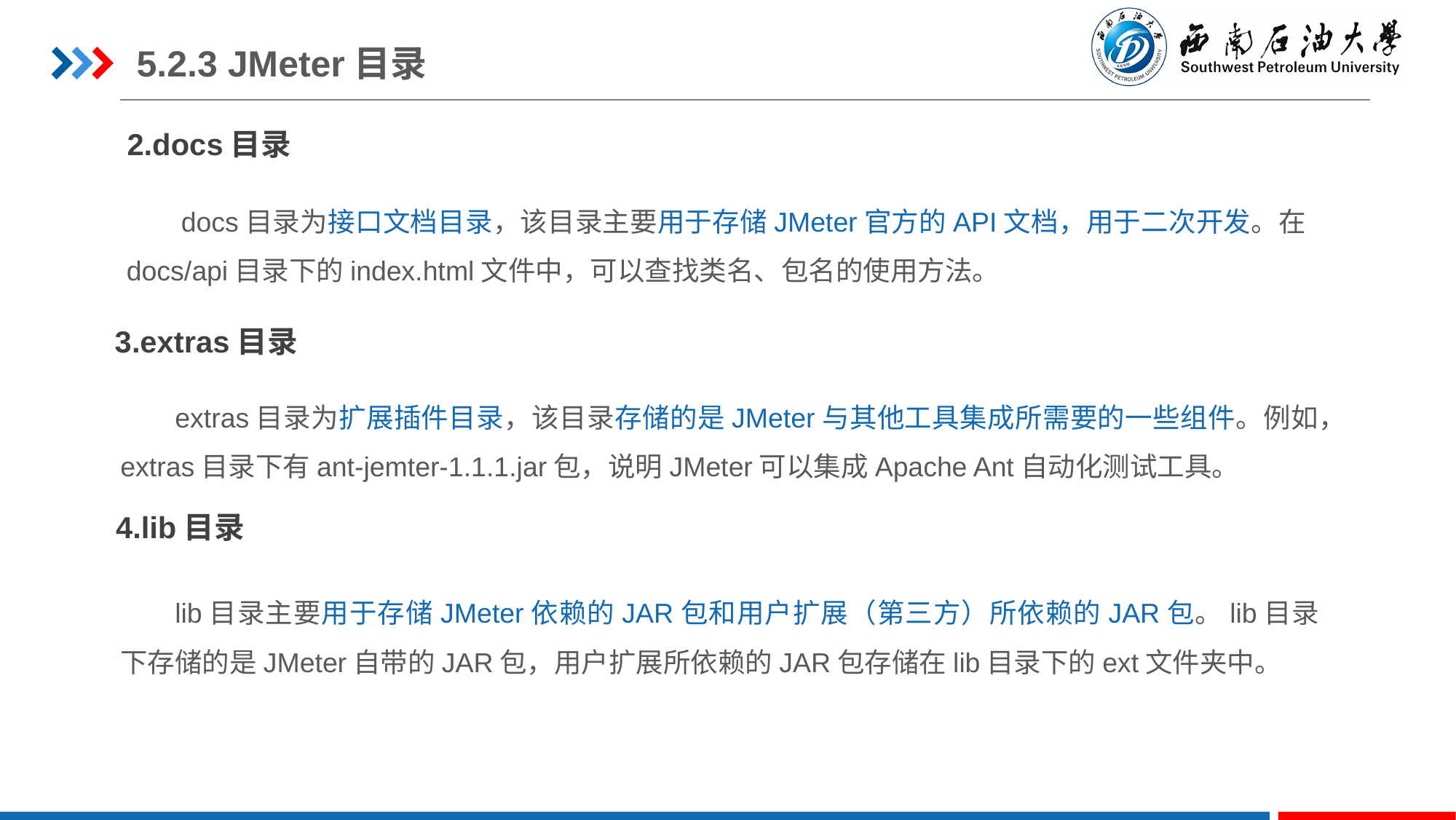

5.2.3 JMeter目录
2.docs目录
docs目录为接口文档目录，该目录主要用于存储JMeter官方的API文档，用于二次开发。在docs/api目录下的index.html文件中，可以查找类名、包名的使用方法。
3.extras目录
extras目录为扩展插件目录，该目录存储的是JMeter与其他工具集成所需要的一些组件。例如，extras目录下有ant-jemter-1.1.1.jar包，说明JMeter可以集成Apache Ant自动化测试工具。
4.lib目录
lib目录主要用于存储JMeter依赖的JAR包和用户扩展（第三方）所依赖的JAR包。lib目录下存储的是JMeter自带的JAR包，用户扩展所依赖的JAR包存储在lib目录下的ext文件夹中。